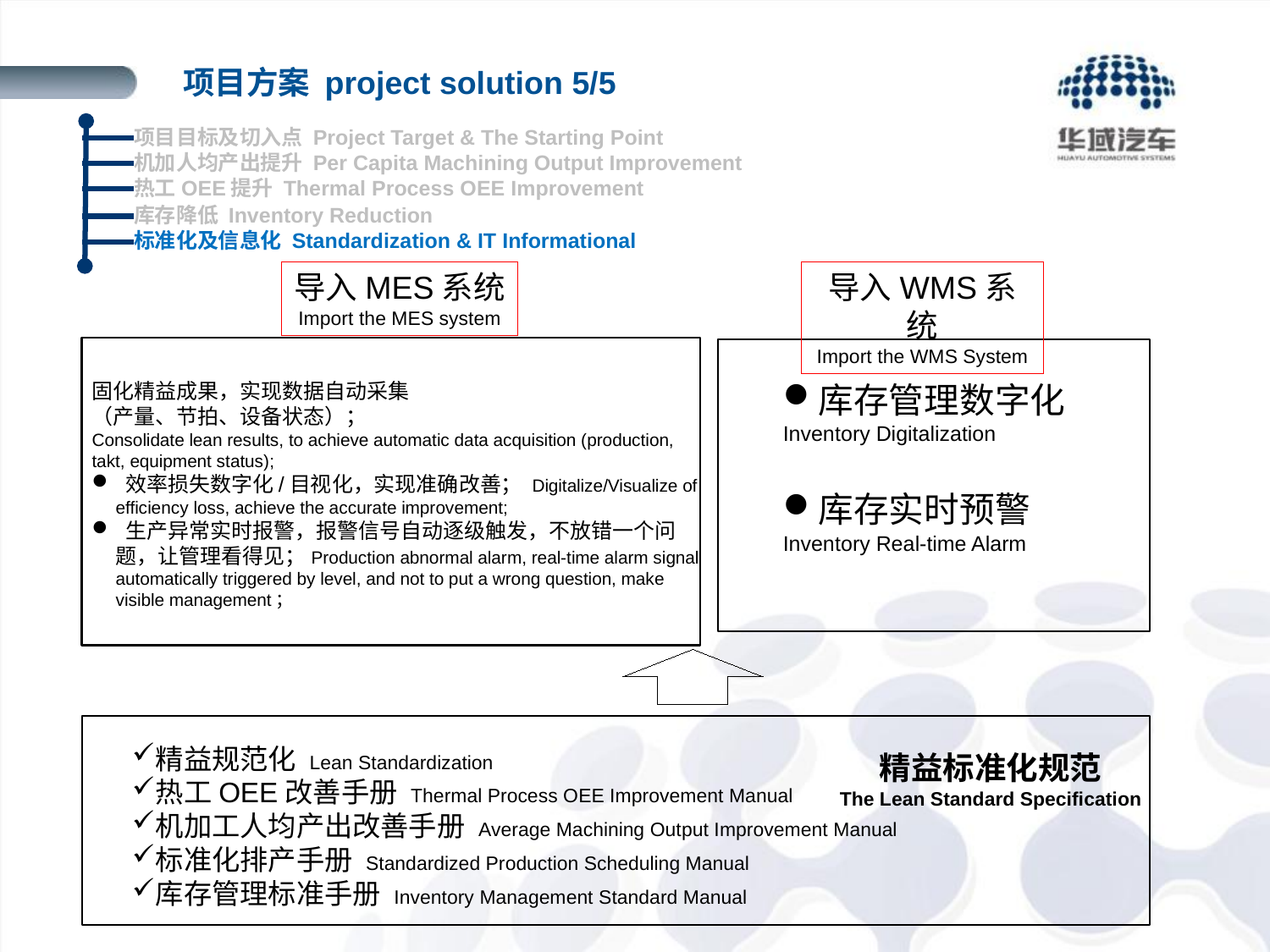

项目方案 project solution 5/5
项目目标及切入点 Project Target & The Starting Point
机加人均产出提升 Per Capita Machining Output Improvement
热工OEE提升 Thermal Process OEE Improvement
库存降低 Inventory Reduction
标准化及信息化 Standardization & IT Informational
导入MES系统
Import the MES system
导入WMS系统
Import the WMS System
善
固化精益成果，实现数据自动采集
（产量、节拍、设备状态）；
Consolidate lean results, to achieve automatic data acquisition (production, takt, equipment status);
 效率损失数字化/目视化，实现准确改善； Digitalize/Visualize of efficiency loss, achieve the accurate improvement;
 生产异常实时报警，报警信号自动逐级触发，不放错一个问题，让管理看得见；Production abnormal alarm, real-time alarm signal automatically triggered by level, and not to put a wrong question, make visible management；

库存管理数字化
Inventory Digitalization

库存实时预警
Inventory Real-time Alarm

精益规范化 Lean Standardization
热工OEE改善手册 Thermal Process OEE Improvement Manual
机加工人均产出改善手册 Average Machining Output Improvement Manual
标准化排产手册 Standardized Production Scheduling Manual
库存管理标准手册 Inventory Management Standard Manual
精益标准化规范
The Lean Standard Specification